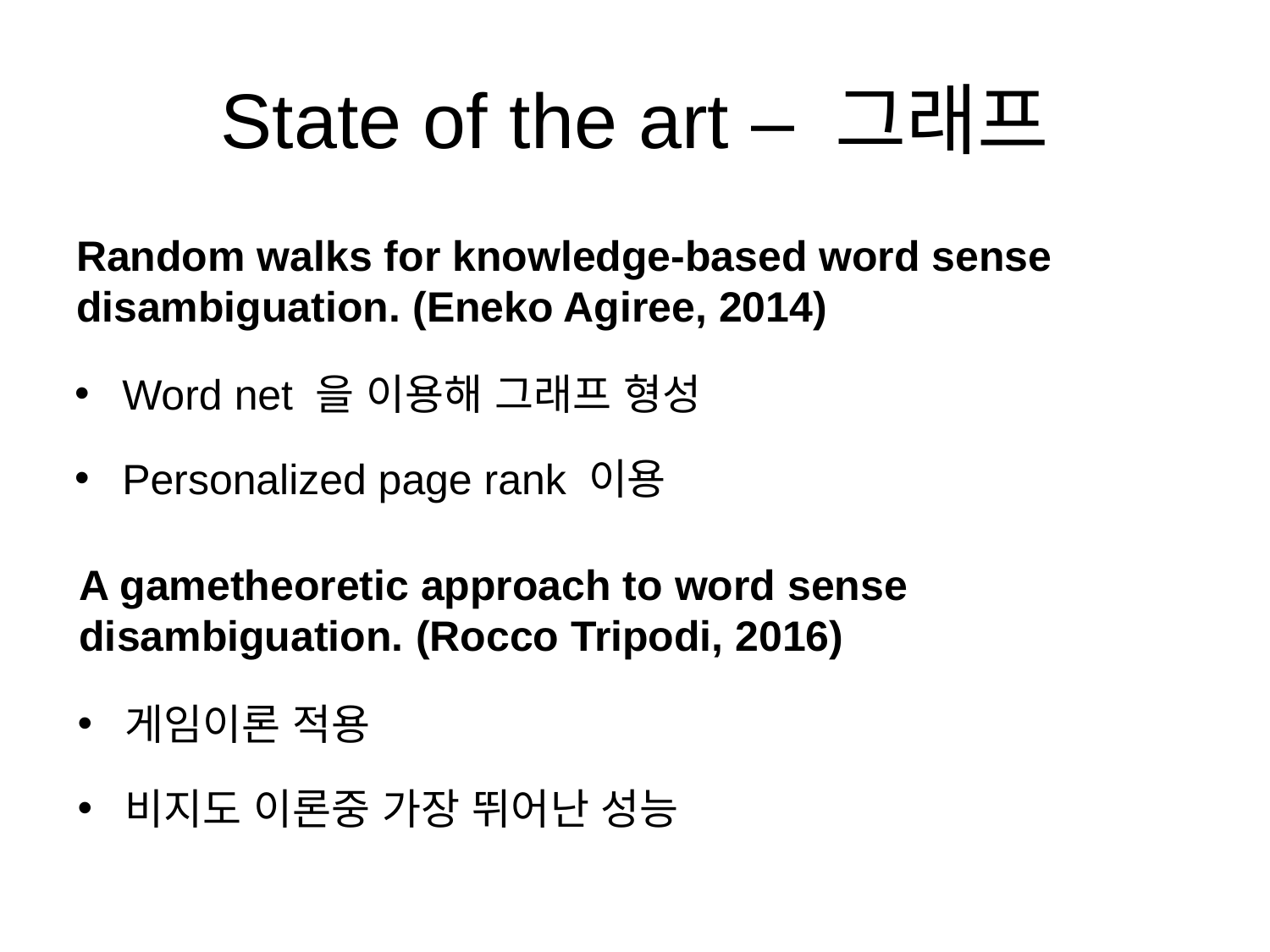

# State of the art – 그래프
Random walks for knowledge-based word sense disambiguation. (Eneko Agiree, 2014)
Word net 을 이용해 그래프 형성
Personalized page rank 이용

A gametheoretic approach to word sense disambiguation. (Rocco Tripodi, 2016)
게임이론 적용
비지도 이론중 가장 뛰어난 성능